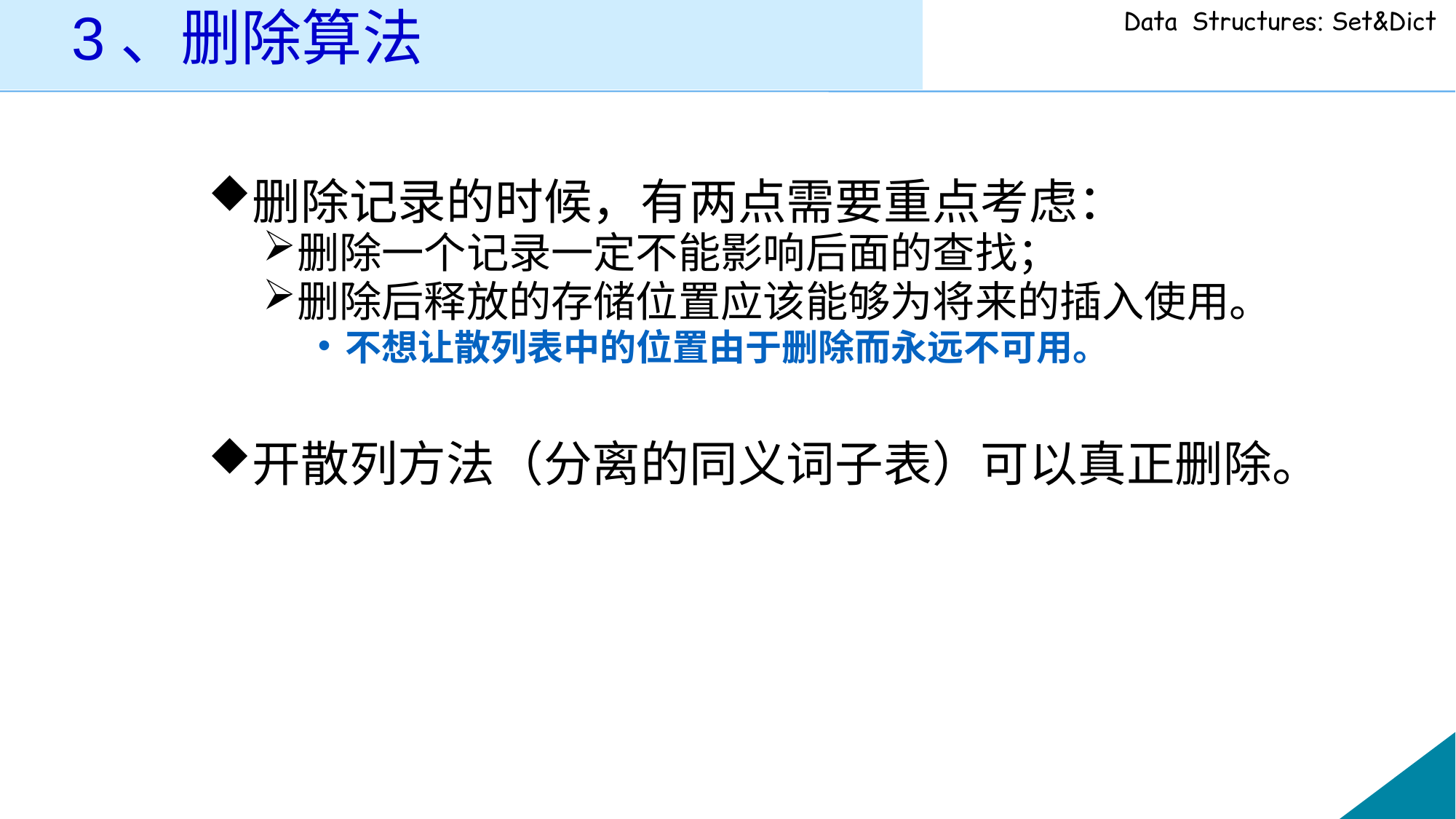

3、删除算法
删除记录的时候，有两点需要重点考虑：
删除一个记录一定不能影响后面的查找；
删除后释放的存储位置应该能够为将来的插入使用。
不想让散列表中的位置由于删除而永远不可用。

开散列方法（分离的同义词子表）可以真正删除。